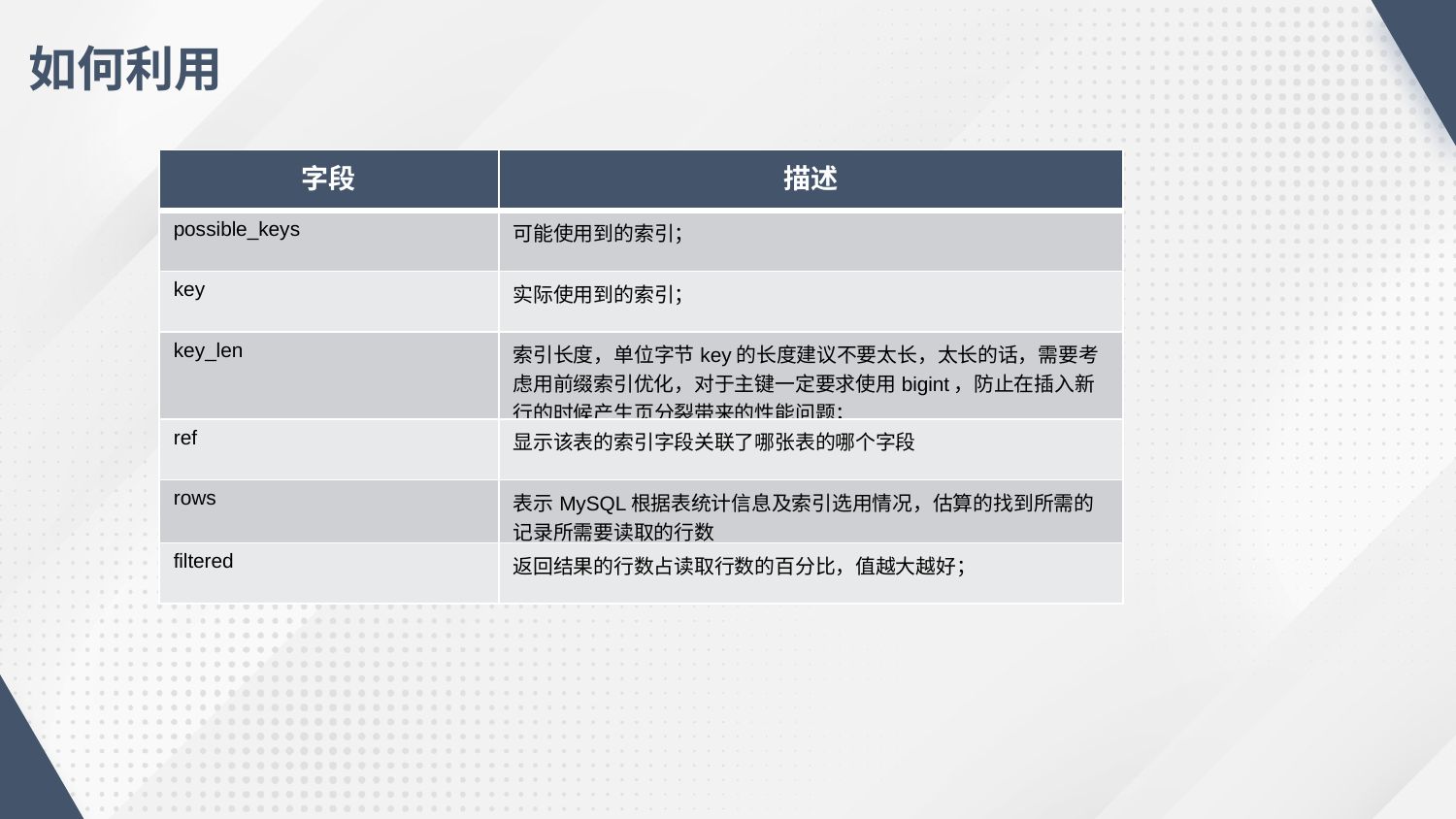

如何利用
| 字段 | 描述 |
| --- | --- |
| possible\_keys | 可能使用到的索引； |
| key | 实际使用到的索引； |
| key\_len | 索引长度，单位字节key的长度建议不要太长，太长的话，需要考虑用前缀索引优化，对于主键一定要求使用bigint，防止在插入新行的时候产生页分裂带来的性能问题； |
| ref | 显示该表的索引字段关联了哪张表的哪个字段 |
| rows | 表示MySQL根据表统计信息及索引选用情况，估算的找到所需的记录所需要读取的行数 |
| filtered | 返回结果的行数占读取行数的百分比，值越大越好； |